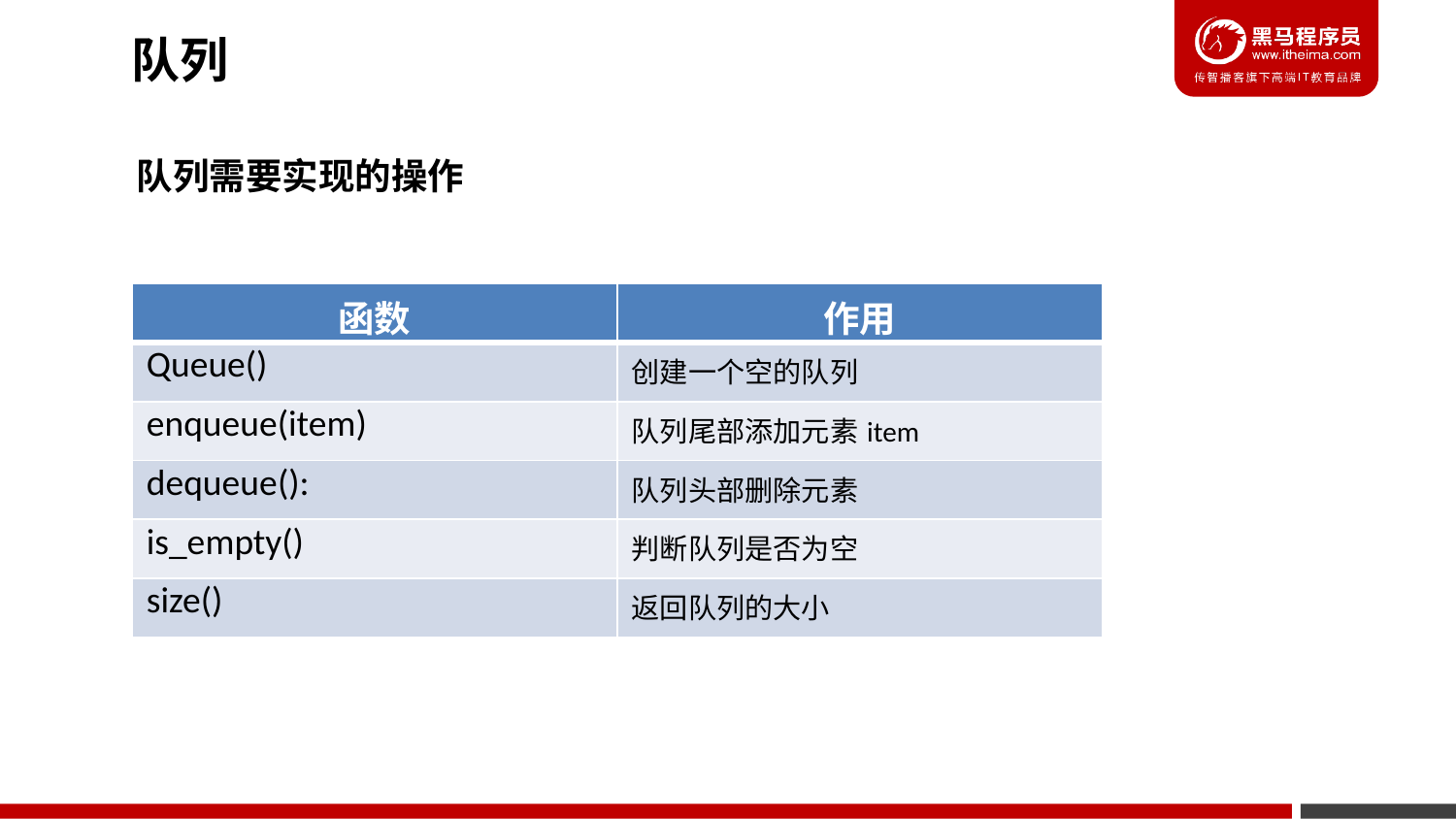

队列
队列需要实现的操作
| 函数 | 作用 |
| --- | --- |
| Queue() | 创建一个空的队列 |
| enqueue(item) | 队列尾部添加元素item |
| dequeue(): | 队列头部删除元素 |
| is\_empty() | 判断队列是否为空 |
| size() | 返回队列的大小 |